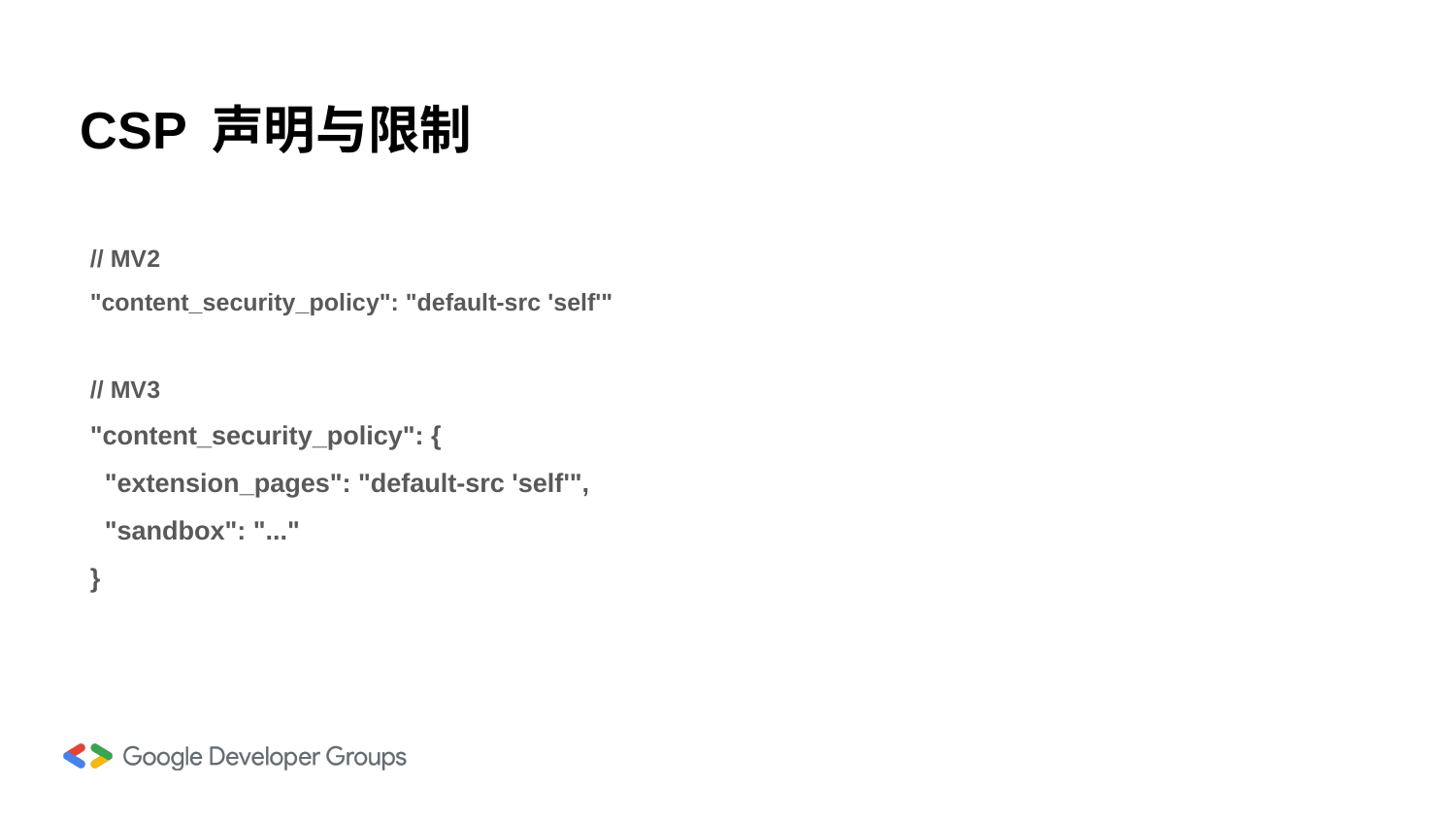

CSP 声明与限制
// MV2
"content_security_policy": "default-src 'self'"

// MV3
"content_security_policy": {
  "extension_pages": "default-src 'self'",
  "sandbox": "..."
}